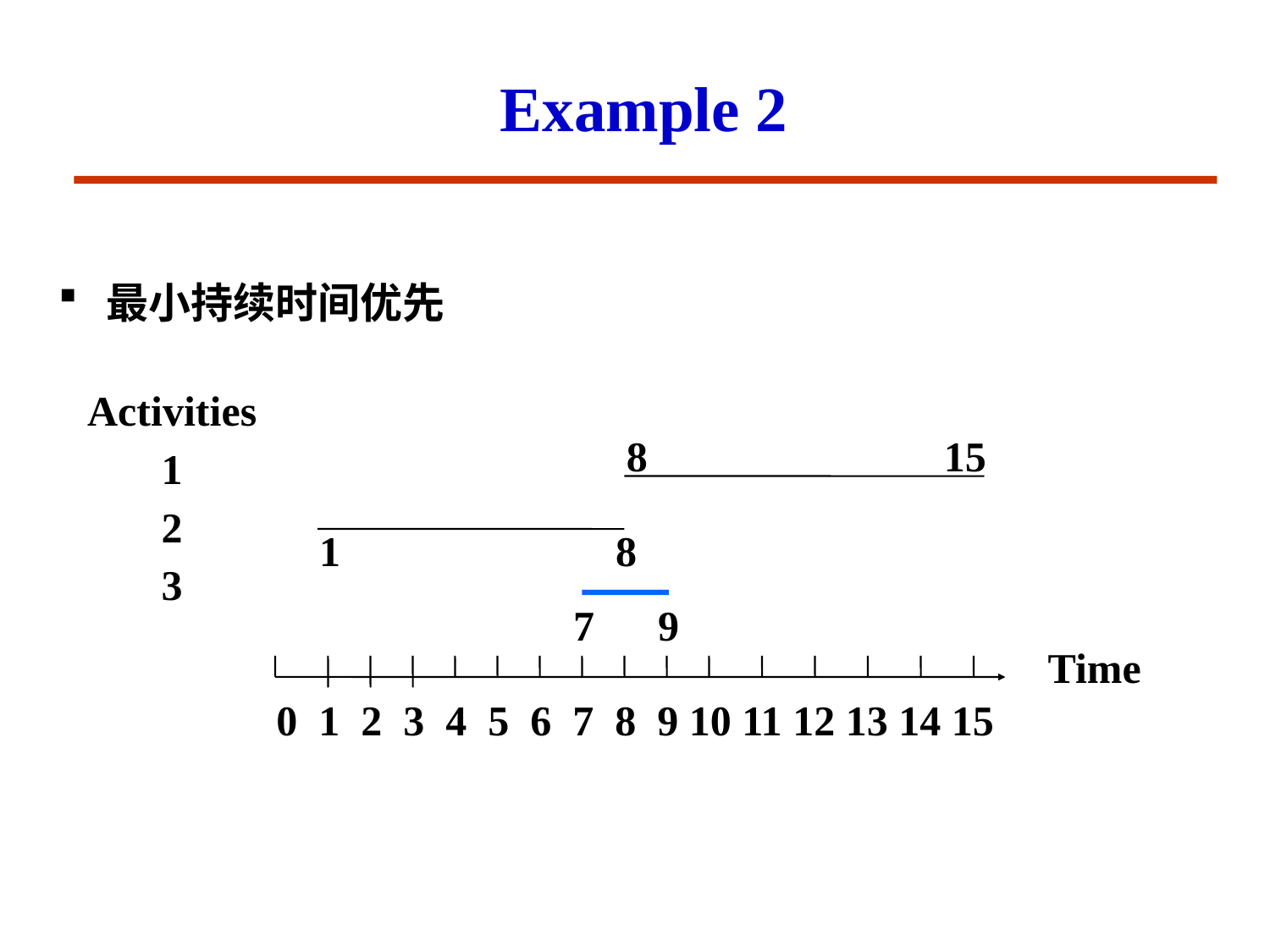

# Example 2
最小持续时间优先
Activities
       1
       2
       3
8                            15

  1                          8

  7      9

Time

0  1  2  3  4  5  6  7  8  9 10 11 12 13 14 15